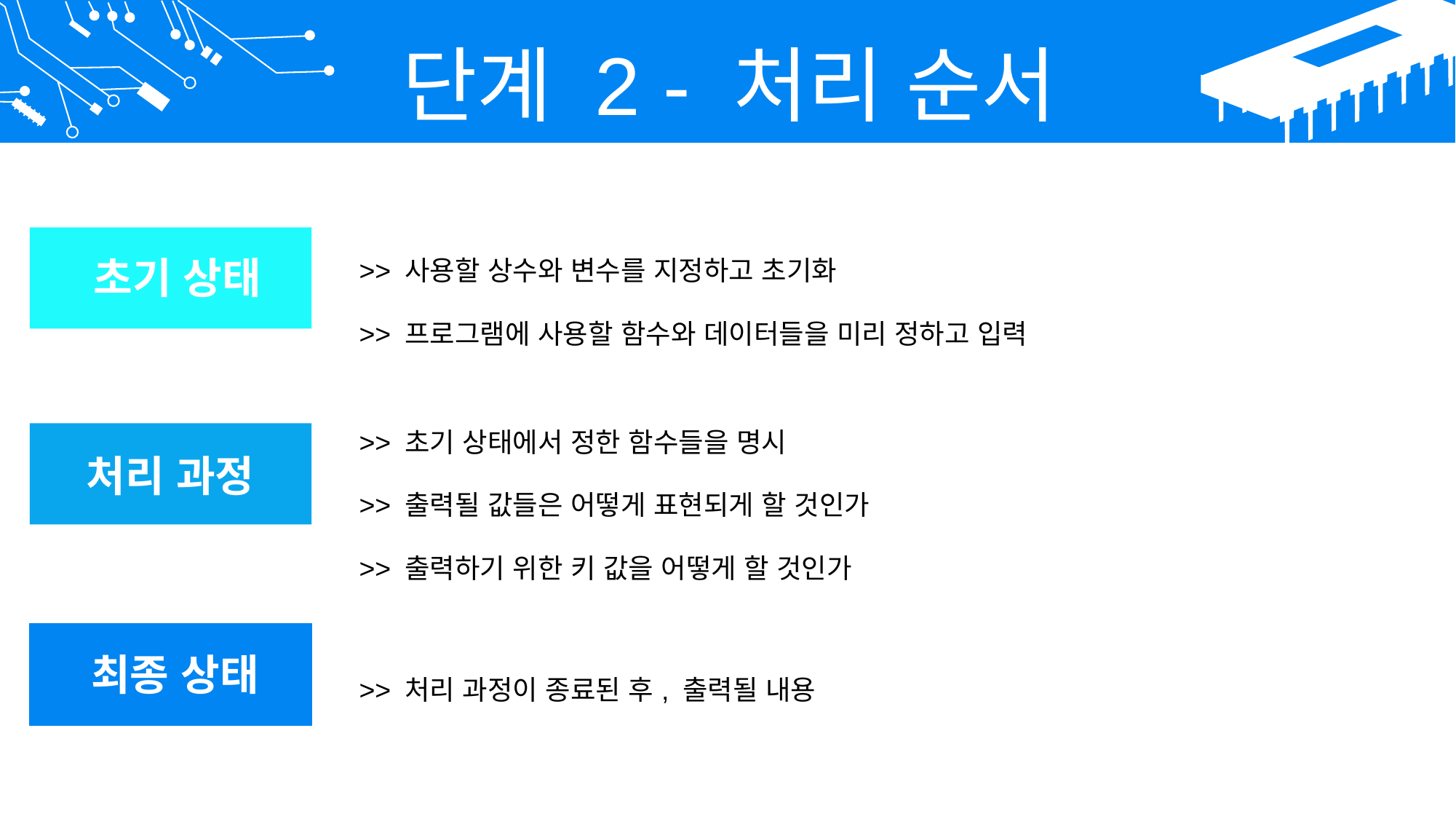

단계 2 - 처리 순서
| >> 사용할 상수와 변수를 지정하고 초기화 >> 프로그램에 사용할 함수와 데이터들을 미리 정하고 입력 |
| --- |

초기 상태
| >> 초기 상태에서 정한 함수들을 명시 >> 출력될 값들은 어떻게 표현되게 할 것인가 >> 출력하기 위한 키 값을 어떻게 할 것인가 |
| --- |

처리 과정

최종 상태
| >> 처리 과정이 종료된 후, 출력될 내용 |
| --- |